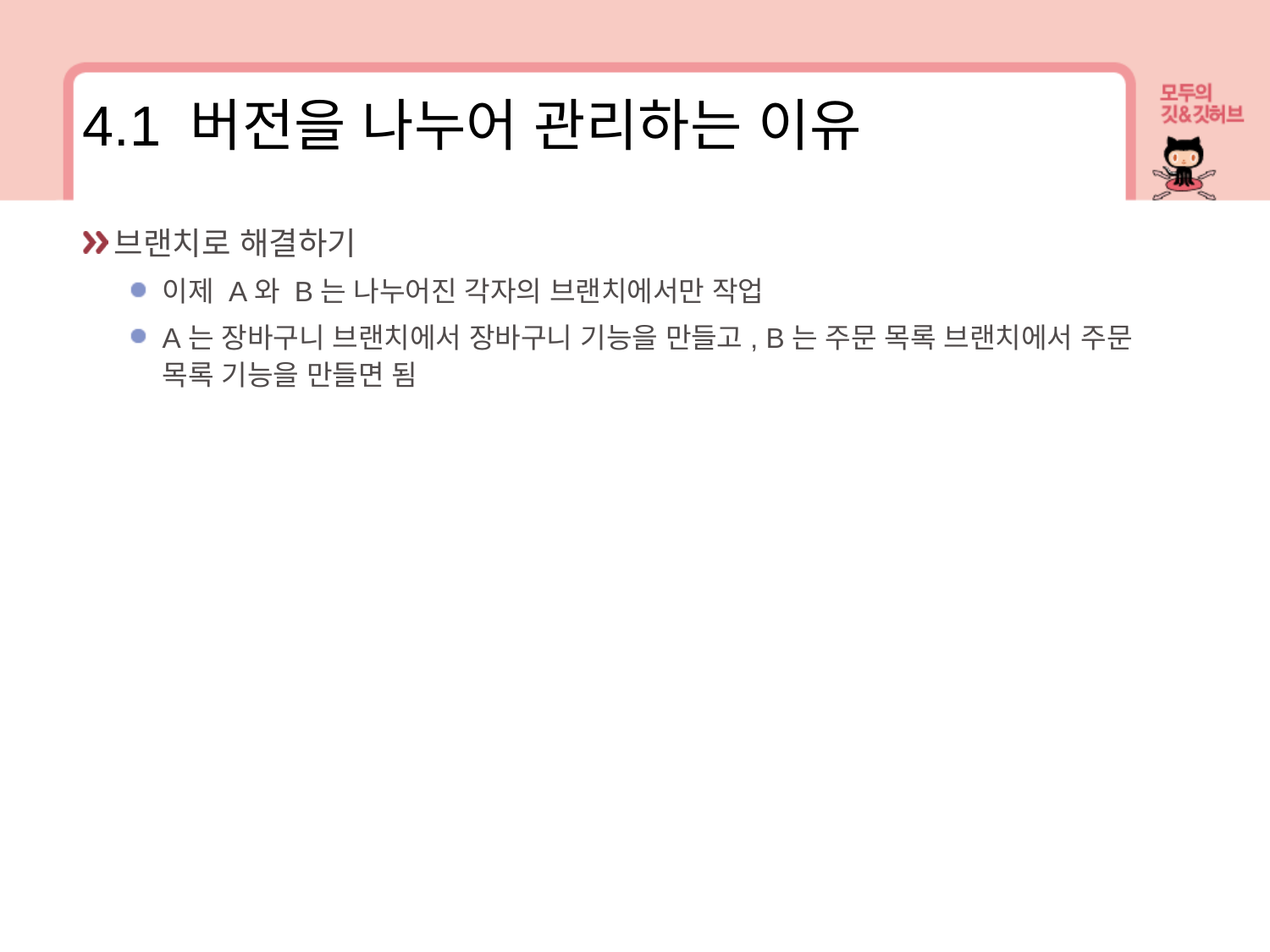

4.1 버전을 나누어 관리하는 이유
브랜치로 해결하기
이제 A와 B는 나누어진 각자의 브랜치에서만 작업
A는 장바구니 브랜치에서 장바구니 기능을 만들고, B는 주문 목록 브랜치에서 주문 목록 기능을 만들면 됨